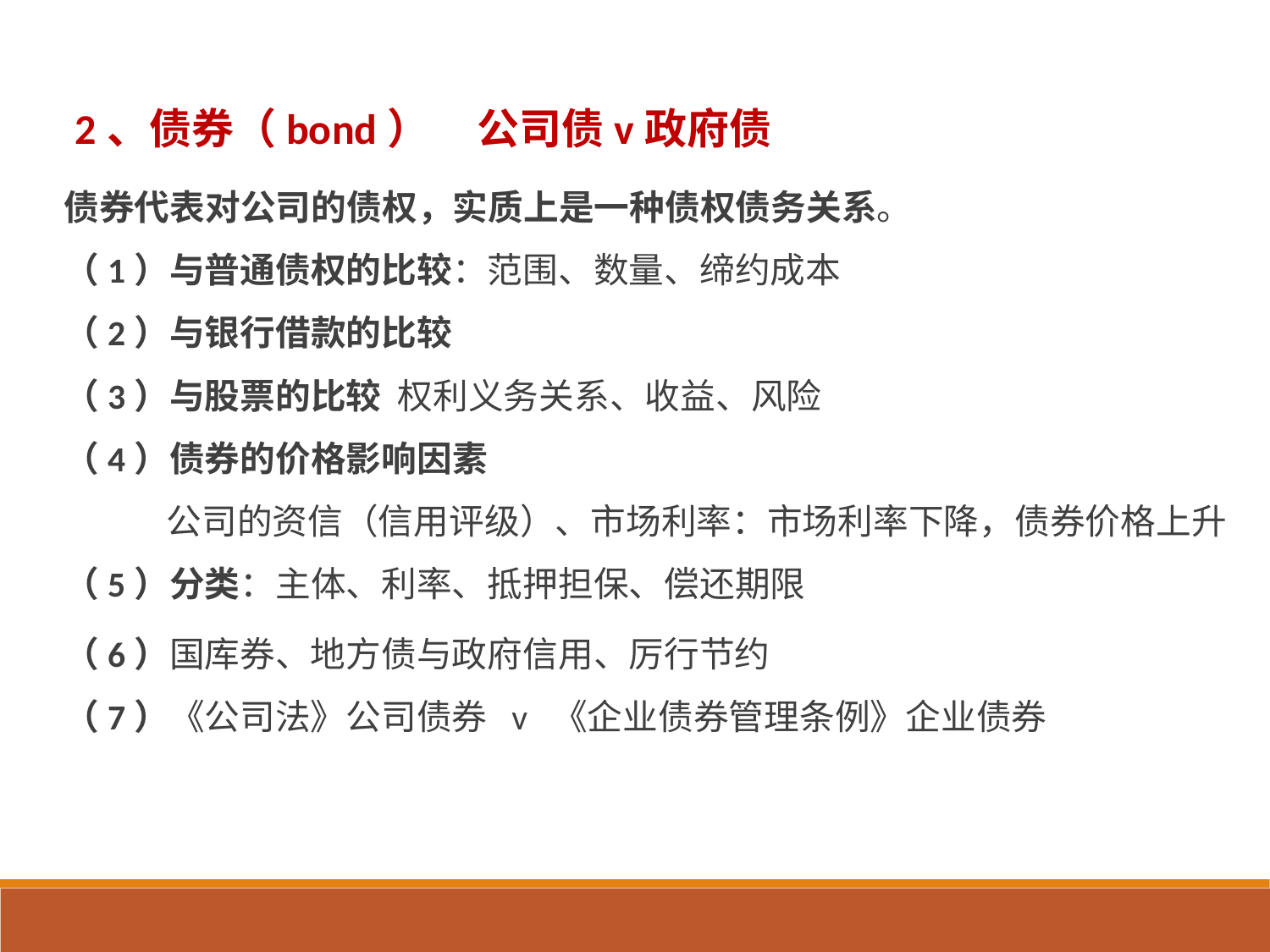

# 2、债券（bond）     公司债v政府债
债券代表对公司的债权，实质上是一种债权债务关系。
（1）与普通债权的比较：范围、数量、缔约成本
（2）与银行借款的比较
（3）与股票的比较  权利义务关系、收益、风险
（4）债券的价格影响因素
            公司的资信（信用评级）、市场利率：市场利率下降，债券价格上升
（5）分类：主体、利率、抵押担保、偿还期限
（6）国库券、地方债与政府信用、厉行节约
（7）《公司法》公司债券  v  《企业债券管理条例》企业债券